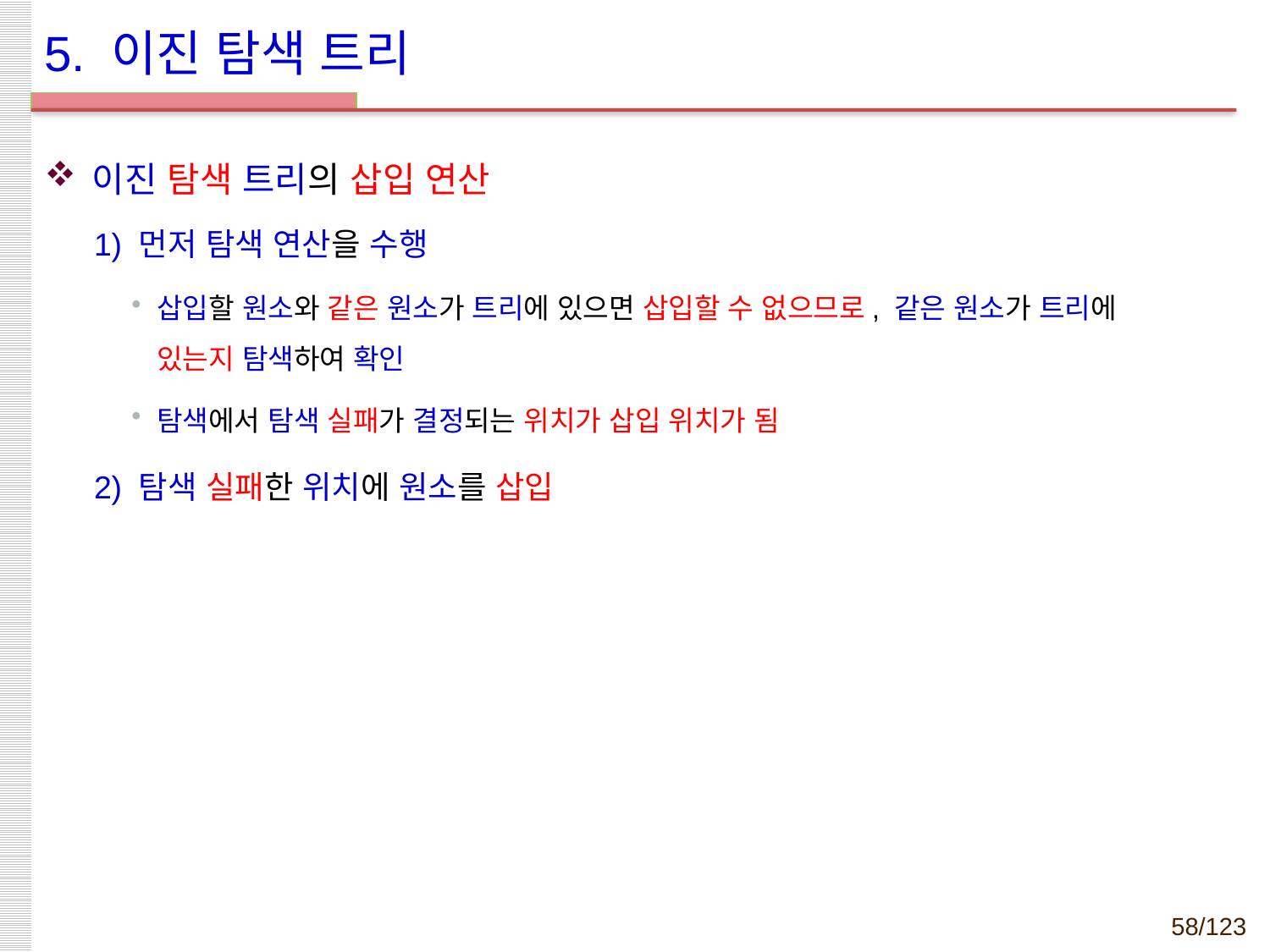

# 5. 이진 탐색 트리
이진 탐색 트리의 삽입 연산
1) 먼저 탐색 연산을 수행
삽입할 원소와 같은 원소가 트리에 있으면 삽입할 수 없으므로, 같은 원소가 트리에
있는지 탐색하여 확인
탐색에서 탐색 실패가 결정되는 위치가 삽입 위치가 됨
2) 탐색 실패한 위치에 원소를 삽입